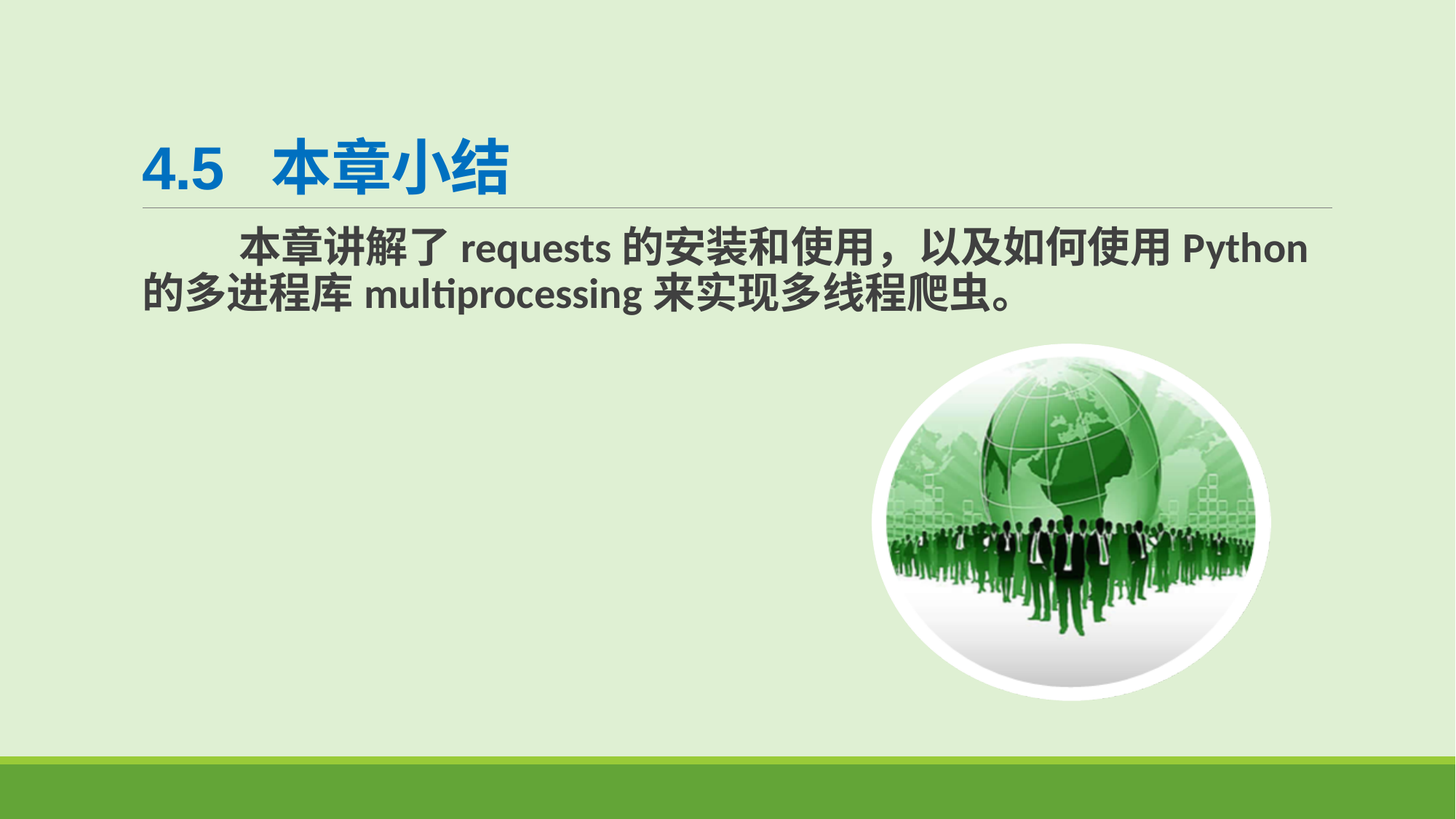

# 4.5  本章小结
         本章讲解了requests的安装和使用，以及如何使用Python的多进程库multiprocessing来实现多线程爬虫。